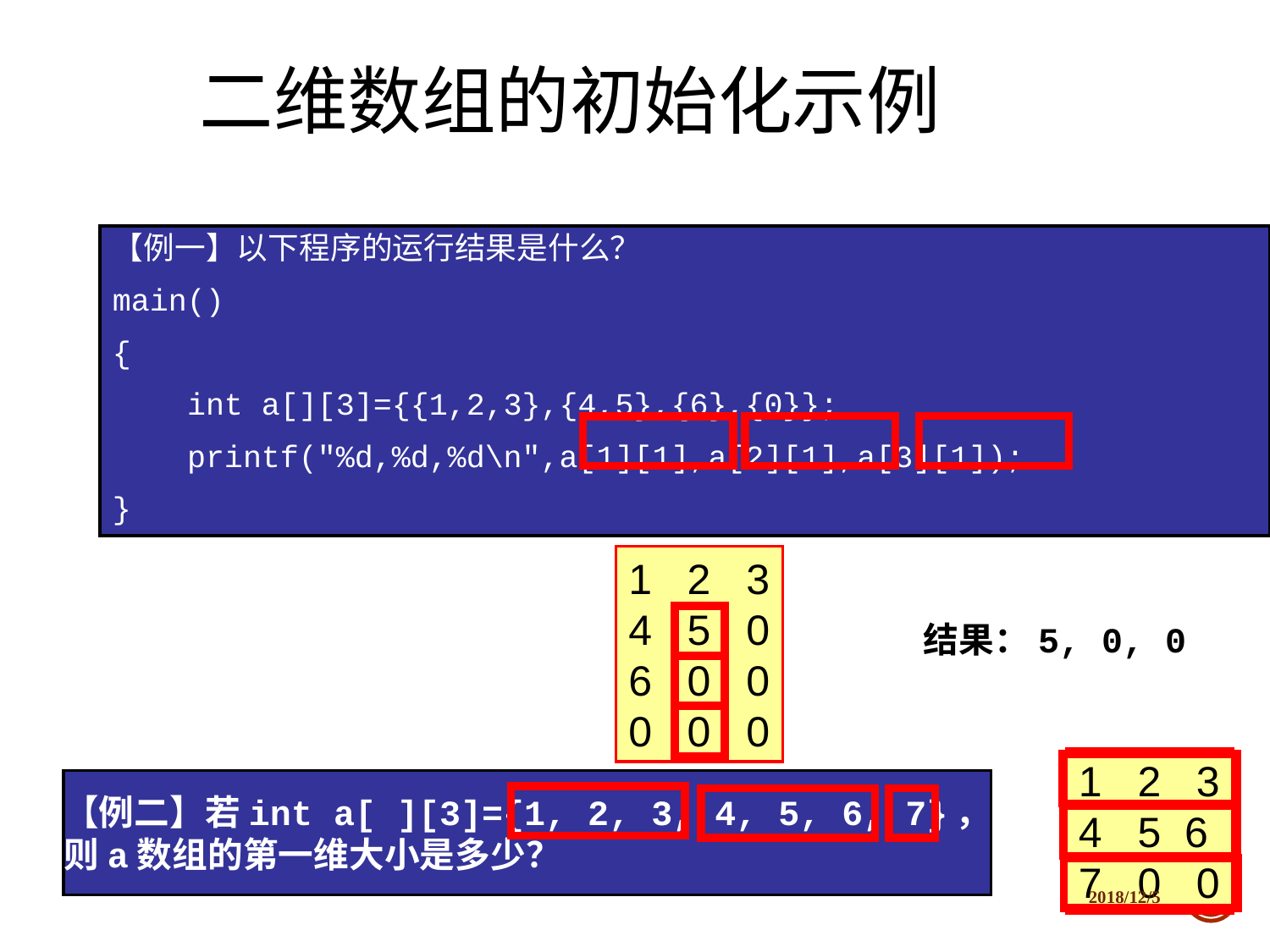

二维数组的初始化示例
【例一】以下程序的运行结果是什么？
main()
{
    int a[][3]={{1,2,3},{4,5},{6},{0}};
    printf("%d,%d,%d\n",a[1][1],a[2][1],a[3][1]);
}

1   2   3
4   5   0
6   0   0
0   0   0

结果：5, 0, 0

1   2   3
4   5  6
7   0   0

【例二】若int a[ ][3]={1, 2, 3, 4, 5, 6, 7}，
则a数组的第一维大小是多少？

2018/12/5
24